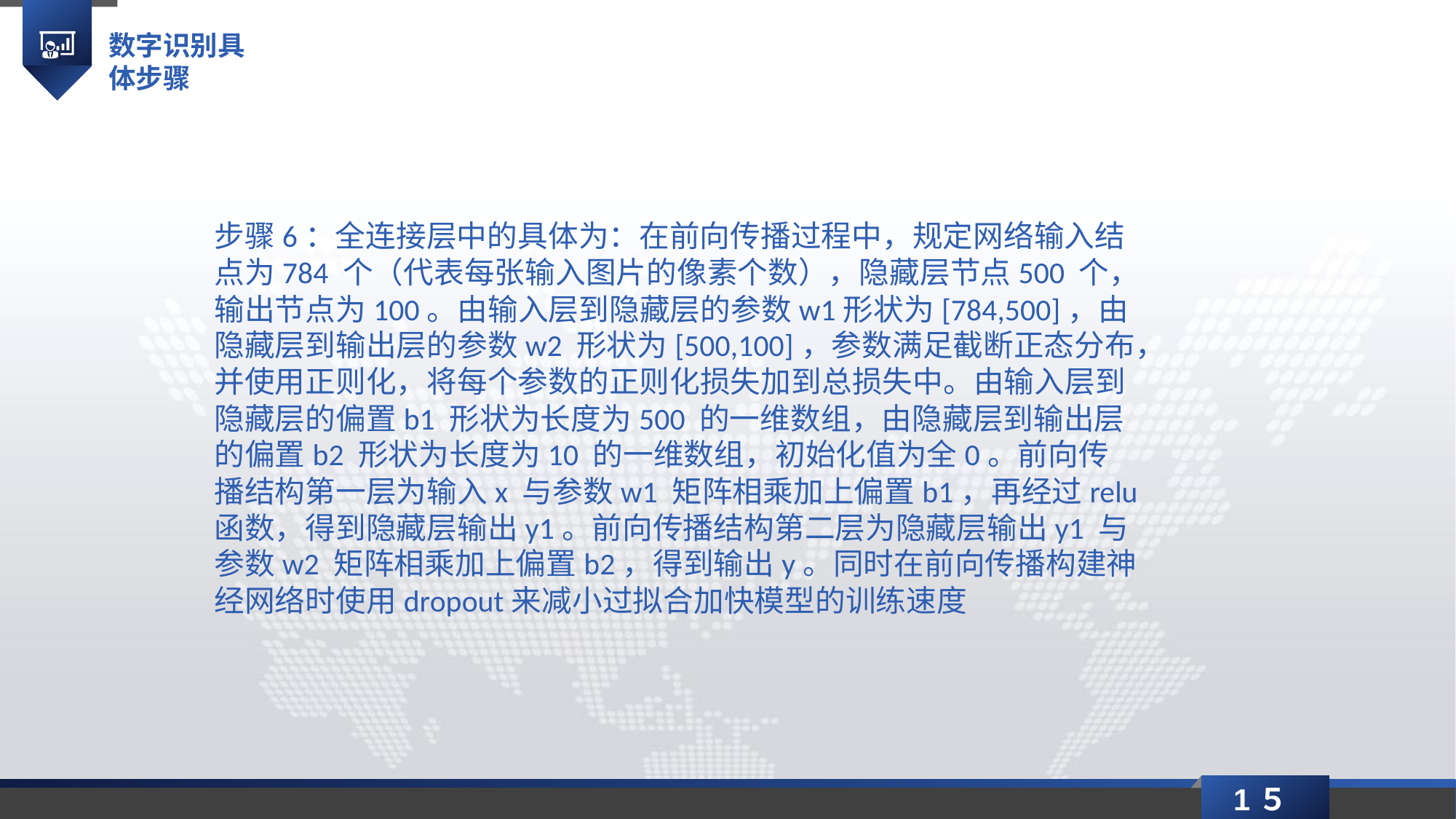

数字识别具体步骤

步骤6：全连接层中的具体为：在前向传播过程中，规定网络输入结点为784 个（代表每张输入图片的像素个数），隐藏层节点500 个，输出节点为100。由输入层到隐藏层的参数w1形状为[784,500]，由隐藏层到输出层的参数w2 形状为[500,100]，参数满足截断正态分布，并使用正则化，将每个参数的正则化损失加到总损失中。由输入层到隐藏层的偏置b1 形状为长度为500 的一维数组，由隐藏层到输出层的偏置b2 形状为长度为10 的一维数组，初始化值为全0。前向传播结构第一层为输入x 与参数w1 矩阵相乘加上偏置b1，再经过relu 函数，得到隐藏层输出y1。前向传播结构第二层为隐藏层输出y1 与参数w2 矩阵相乘加上偏置b2，得到输出y。同时在前向传播构建神经网络时使用dropout来减小过拟合加快模型的训练速度

1５

延时符